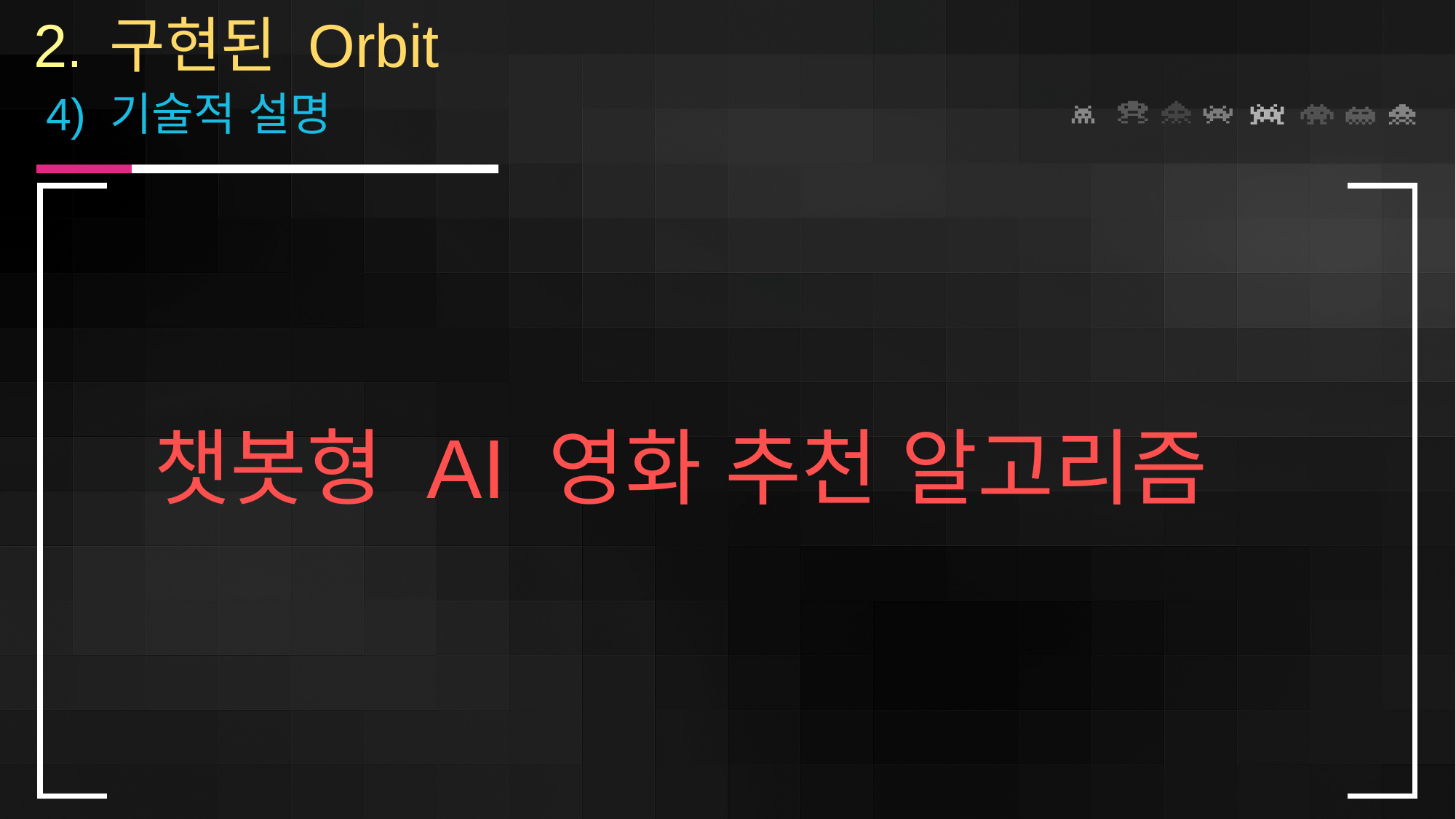

2. 구현된 Orbit

 4) 기술적 설명

챗봇형 AI 영화 추천 알고리즘